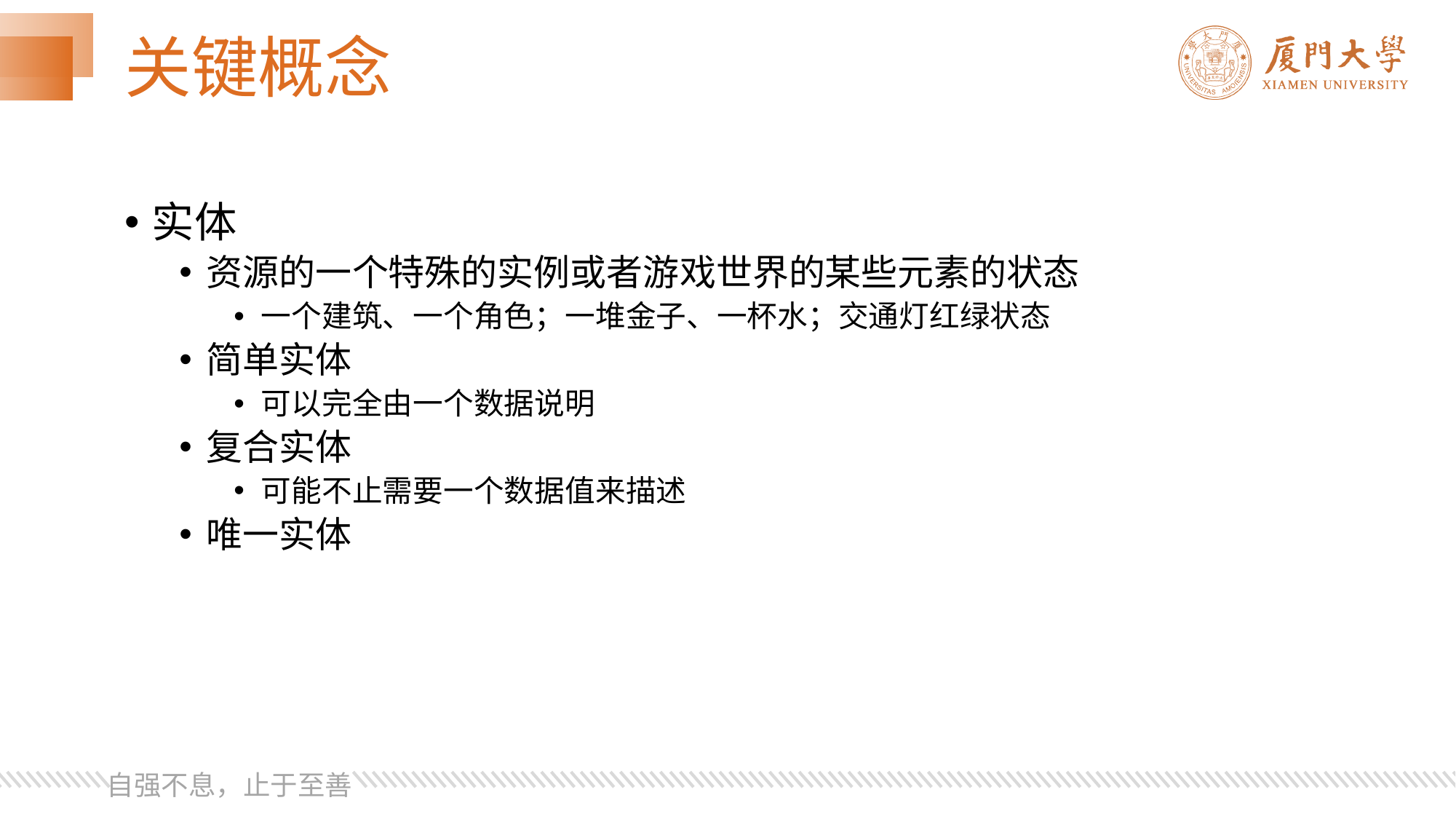

# 关键概念
实体
资源的一个特殊的实例或者游戏世界的某些元素的状态
一个建筑、一个角色；一堆金子、一杯水；交通灯红绿状态
简单实体
可以完全由一个数据说明
复合实体
可能不止需要一个数据值来描述
唯一实体